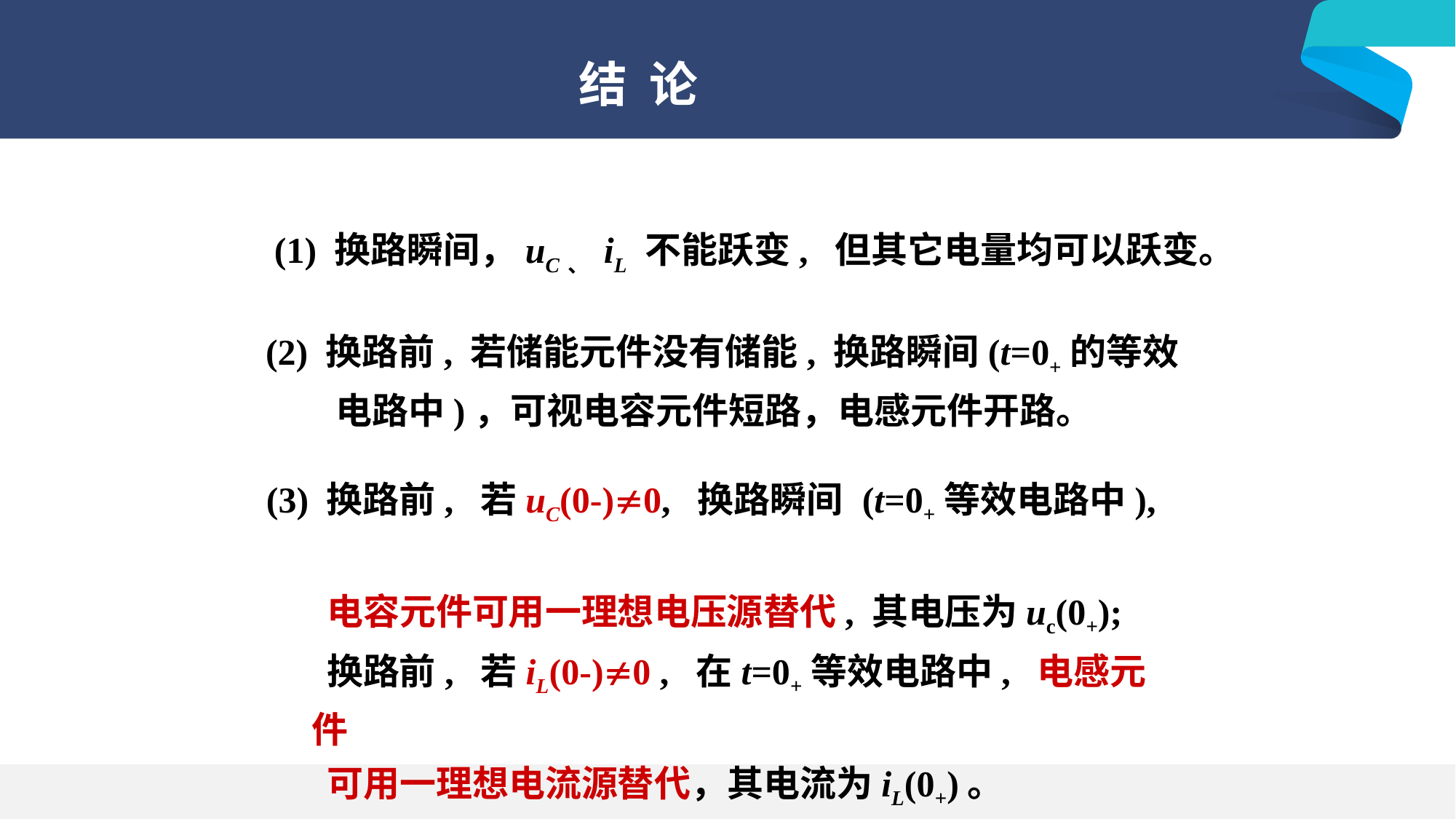

结  论
(1) 换路瞬间，uC、 iL 不能跃变,  但其它电量均可以跃变。
(2) 换路前, 若储能元件没有储能, 换路瞬间(t=0+的等效
      电路中)，可视电容元件短路，电感元件开路。
 (3) 换路前,  若uC(0-)≠0,  换路瞬间 (t=0+等效电路中),
      电容元件可用一理想电压源替代, 其电压为uc(0+);
      换路前,  若iL(0-)≠0 ,  在t=0+等效电路中,  电感元件
      可用一理想电流源替代，其电流为iL(0+)。